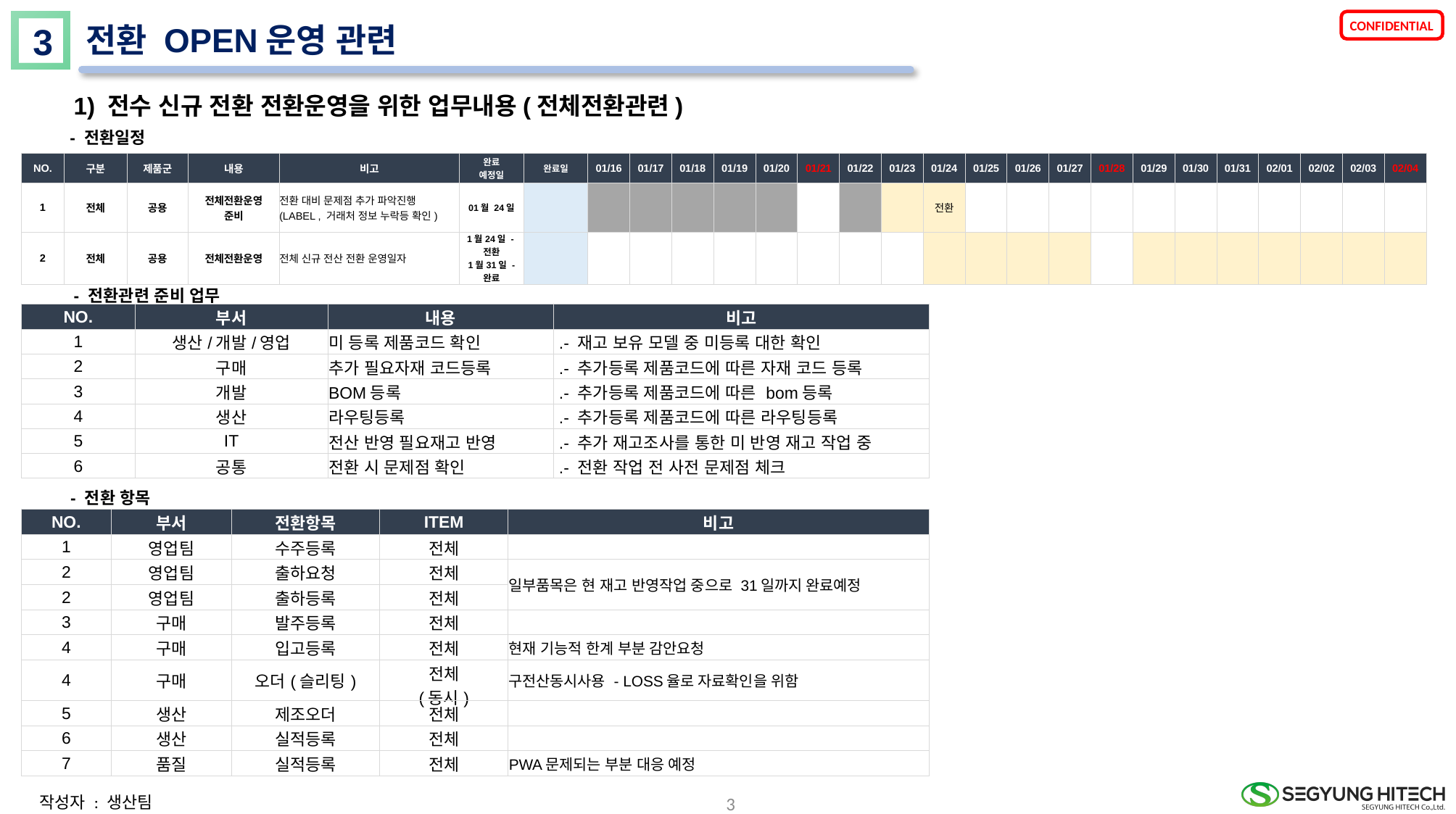

3
전환 OPEN운영 관련
1) 전수 신규 전환 전환운영을 위한 업무내용(전체전환관련)
   - 전환일정
| NO. | 구분 | 제품군 | 내용 | 비고 | 완료 예정일 | 완료일 | 01/16 | 01/17 | 01/18 | 01/19 | 01/20 | 01/21 | 01/22 | 01/23 | 01/24 | 01/25 | 01/26 | 01/27 | 01/28 | 01/29 | 01/30 | 01/31 | 02/01 | 02/02 | 02/03 | 02/04 |
| --- | --- | --- | --- | --- | --- | --- | --- | --- | --- | --- | --- | --- | --- | --- | --- | --- | --- | --- | --- | --- | --- | --- | --- | --- | --- | --- |
| 1 | 전체 | 공용 | 전체전환운영 준비 | 전환 대비 문제점 추가 파악진행 (LABEL , 거래처 정보 누락등 확인) | 01월 24일 |  |  |  |  |  |  |  |  |  | 전환 |  |  |  |  |  |  |  |  |  |  |  |
| 2 | 전체 | 공용 | 전체전환운영 | 전체 신규 전산 전환 운영일자 | 1월24일 -전환 1월31일 - 완료 |  |  |  |  |  |  |  |  |  |  |  |  |  |  |  |  |  |  |  |  |  |
   - 전환관련 준비 업무
| NO. | 부서 | 내용 | 비고 |
| --- | --- | --- | --- |
| 1 | 생산/개발/영업 | 미 등록 제품코드 확인 | .- 재고 보유 모델 중 미등록 대한 확인 |
| 2 | 구매 | 추가 필요자재 코드등록 | .- 추가등록 제품코드에 따른 자재 코드 등록 |
| 3 | 개발 | BOM등록 | .- 추가등록 제품코드에 따른 bom등록 |
| 4 | 생산 | 라우팅등록 | .- 추가등록 제품코드에 따른 라우팅등록 |
| 5 | IT | 전산 반영 필요재고 반영 | .- 추가 재고조사를 통한 미 반영 재고 작업 중 |
| 6 | 공통 | 전환 시 문제점 확인 | .- 전환 작업 전 사전 문제점 체크 |
   - 전환 항목
| NO. | 부서 | 전환항목 | ITEM | 비고 |
| --- | --- | --- | --- | --- |
| 1 | 영업팀 | 수주등록 | 전체 |  |
| 2 | 영업팀 | 출하요청 | 전체 | 일부품목은 현 재고 반영작업 중으로 31일까지 완료예정 |
| 2 | 영업팀 | 출하등록 | 전체 |  |
| 3 | 구매 | 발주등록 | 전체 |  |
| 4 | 구매 | 입고등록 | 전체 | 현재 기능적 한계 부분 감안요청 |
| 4 | 구매 | 오더(슬리팅) | 전체 (동시) | 구전산동시사용 - LOSS율로 자료확인을 위함 |
| 5 | 생산 | 제조오더 | 전체 |  |
| 6 | 생산 | 실적등록 | 전체 |  |
| 7 | 품질 | 실적등록 | 전체 | PWA문제되는 부분 대응 예정 |
3
작성자 : 생산팀